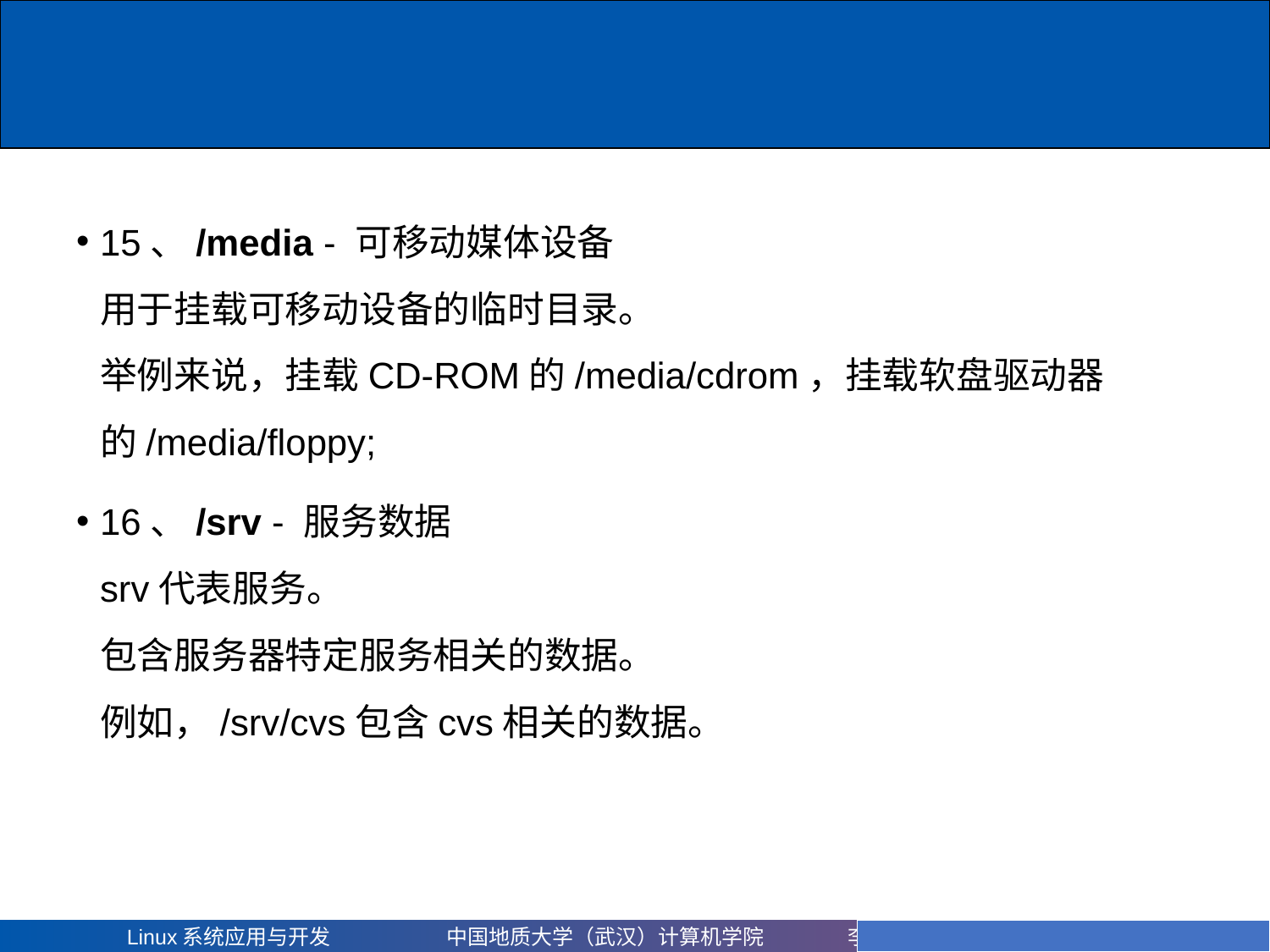

# 15、/media - 可移动媒体设备 用于挂载可移动设备的临时目录。 举例来说，挂载CD-ROM的/media/cdrom，挂载软盘驱动器的/media/floppy;
16、/srv - 服务数据
srv代表服务。
包含服务器特定服务相关的数据。
例如，/srv/cvs包含cvs相关的数据。